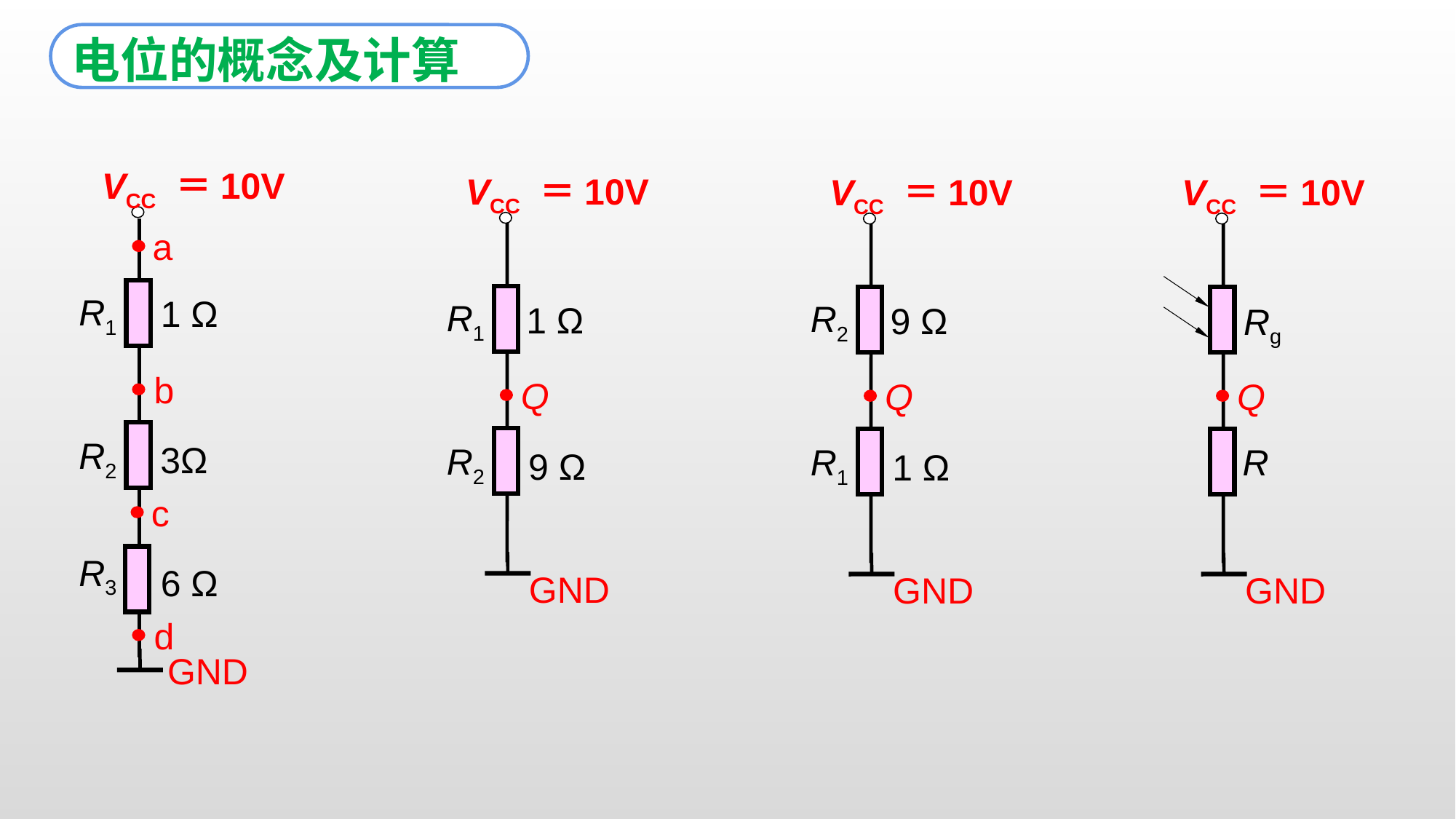

电位的概念及计算
VCC ＝10V

a

R1
1 Ω
b

R2
3Ω
c

R3

6 Ω
d

GND

VCC ＝10V

R1

R2

GND
1 Ω
Q

9 Ω
VCC ＝10V

R2

R1

GND
9 Ω
Q

1 Ω
VCC ＝10V

R

GND
Q

Rg